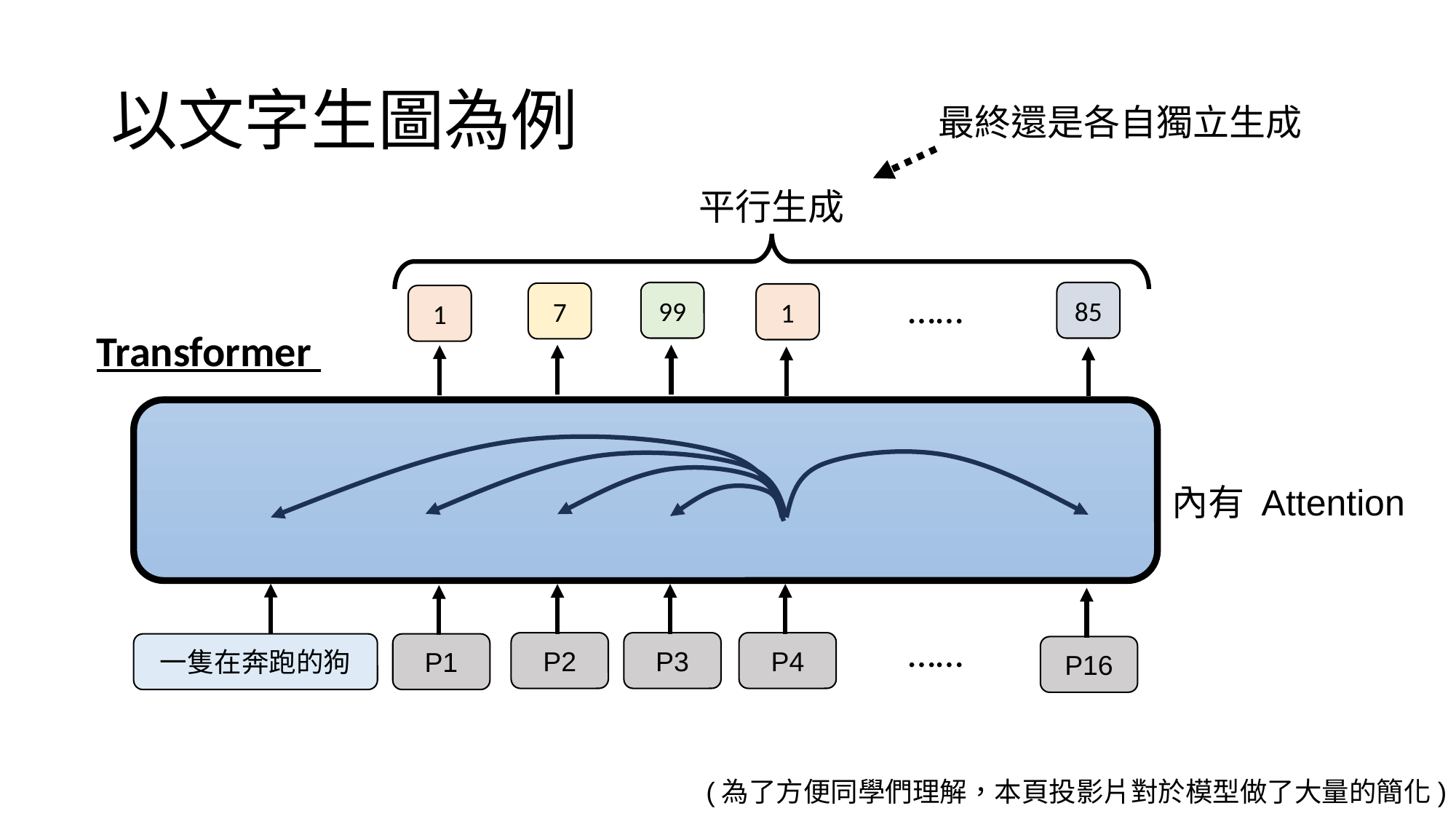

# 以文字生圖為例
最終還是各自獨立生成
平行生成
……
99
85
7
1
1
Transformer

內有 Attention

……
P2
P3
P4
一隻在奔跑的狗
P1
P16
(為了方便同學們理解，本頁投影片對於模型做了大量的簡化)